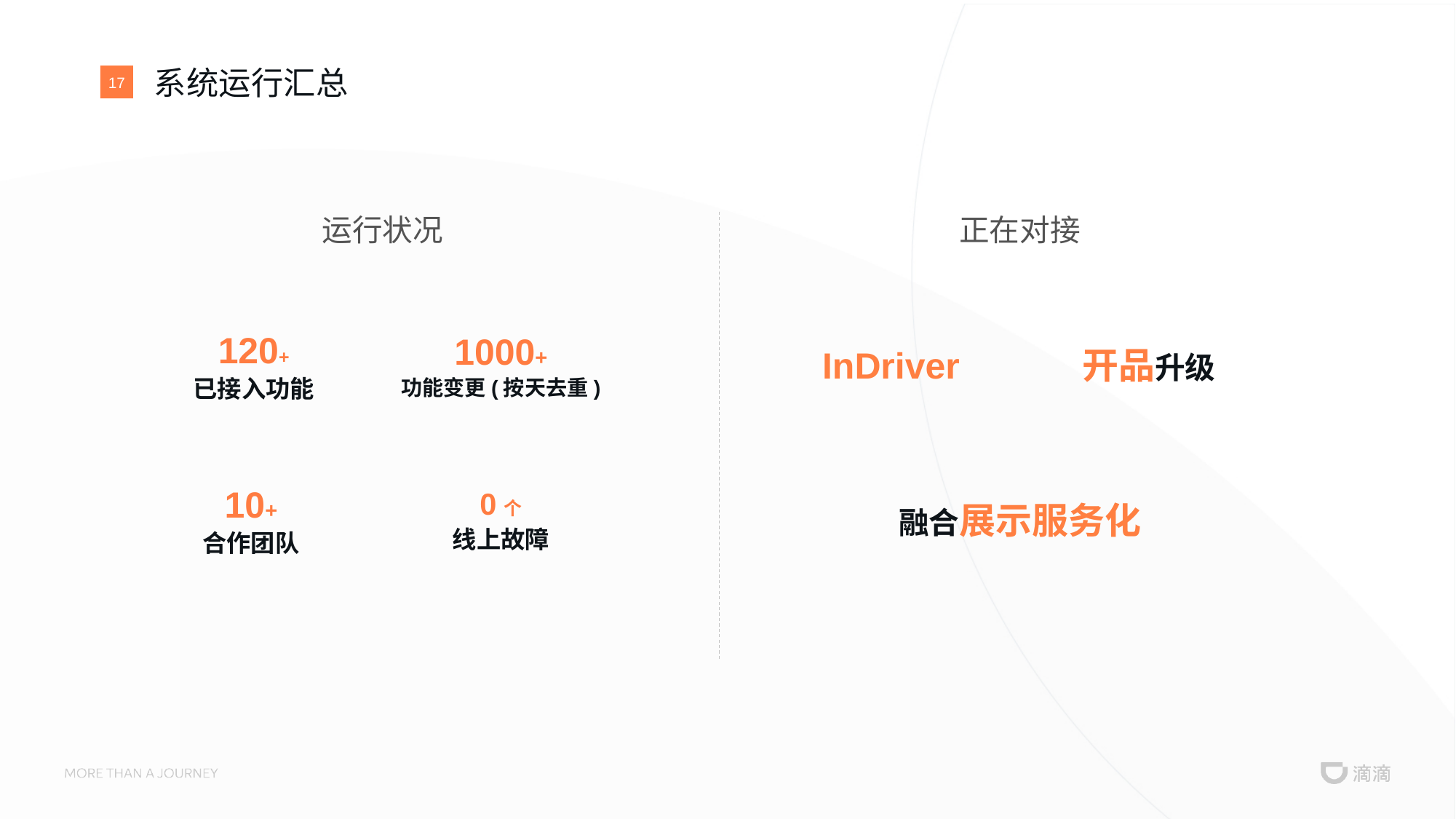

# 系统运行汇总
17
运行状况
1000+
功能变更(按天去重)
120+
已接入功能
0个
线上故障
10+
合作团队
正在对接

InDriver
开品升级
融合展示服务化